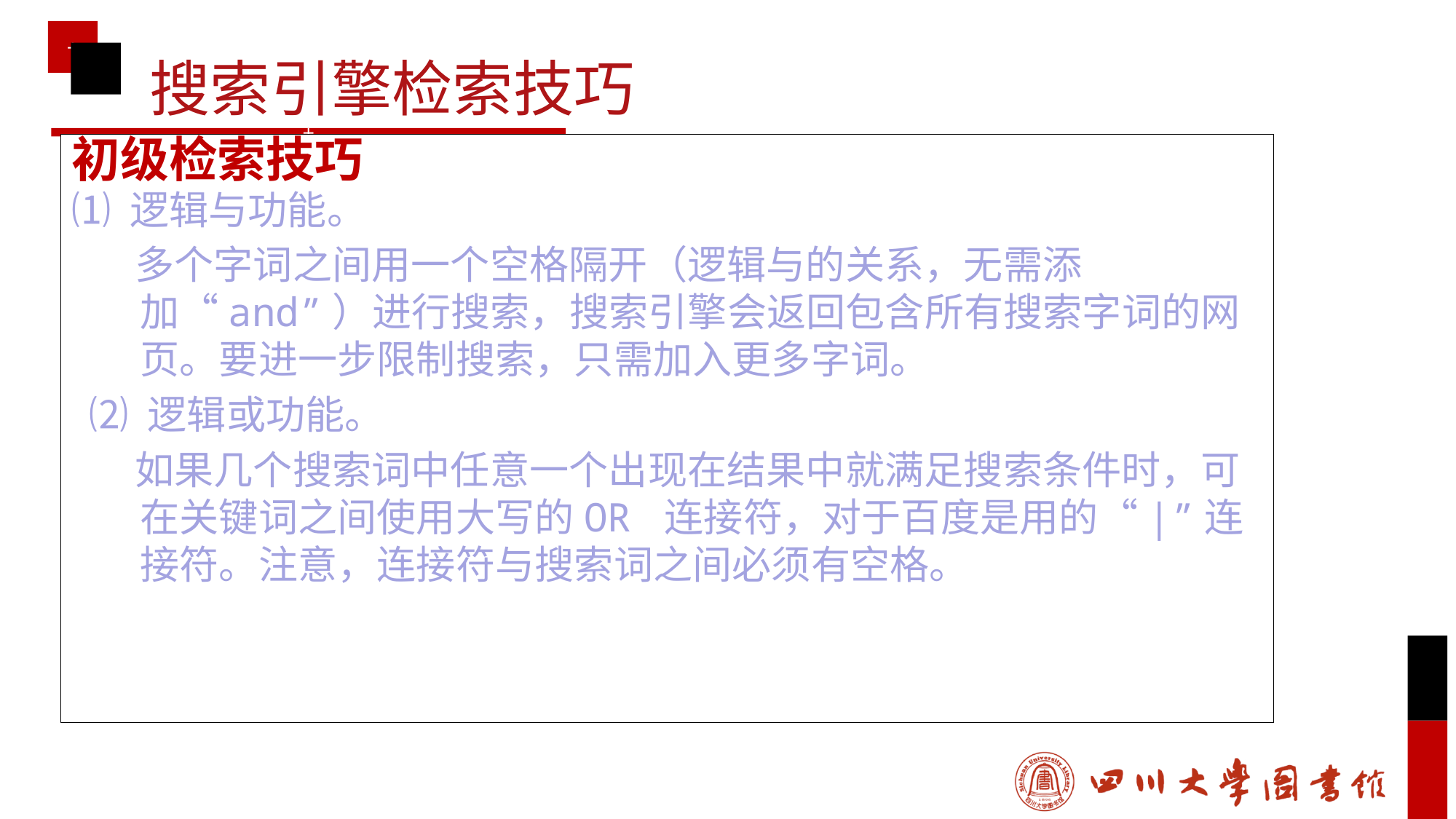

搜索引擎检索技巧

# 初级检索技巧
⑴ 逻辑与功能。
      多个字词之间用一个空格隔开（逻辑与的关系，无需添加“and”）进行搜索，搜索引擎会返回包含所有搜索字词的网页。要进一步限制搜索，只需加入更多字词。
  ⑵ 逻辑或功能。
      如果几个搜索词中任意一个出现在结果中就满足搜索条件时，可在关键词之间使用大写的OR 连接符，对于百度是用的“|”连接符。注意，连接符与搜索词之间必须有空格。